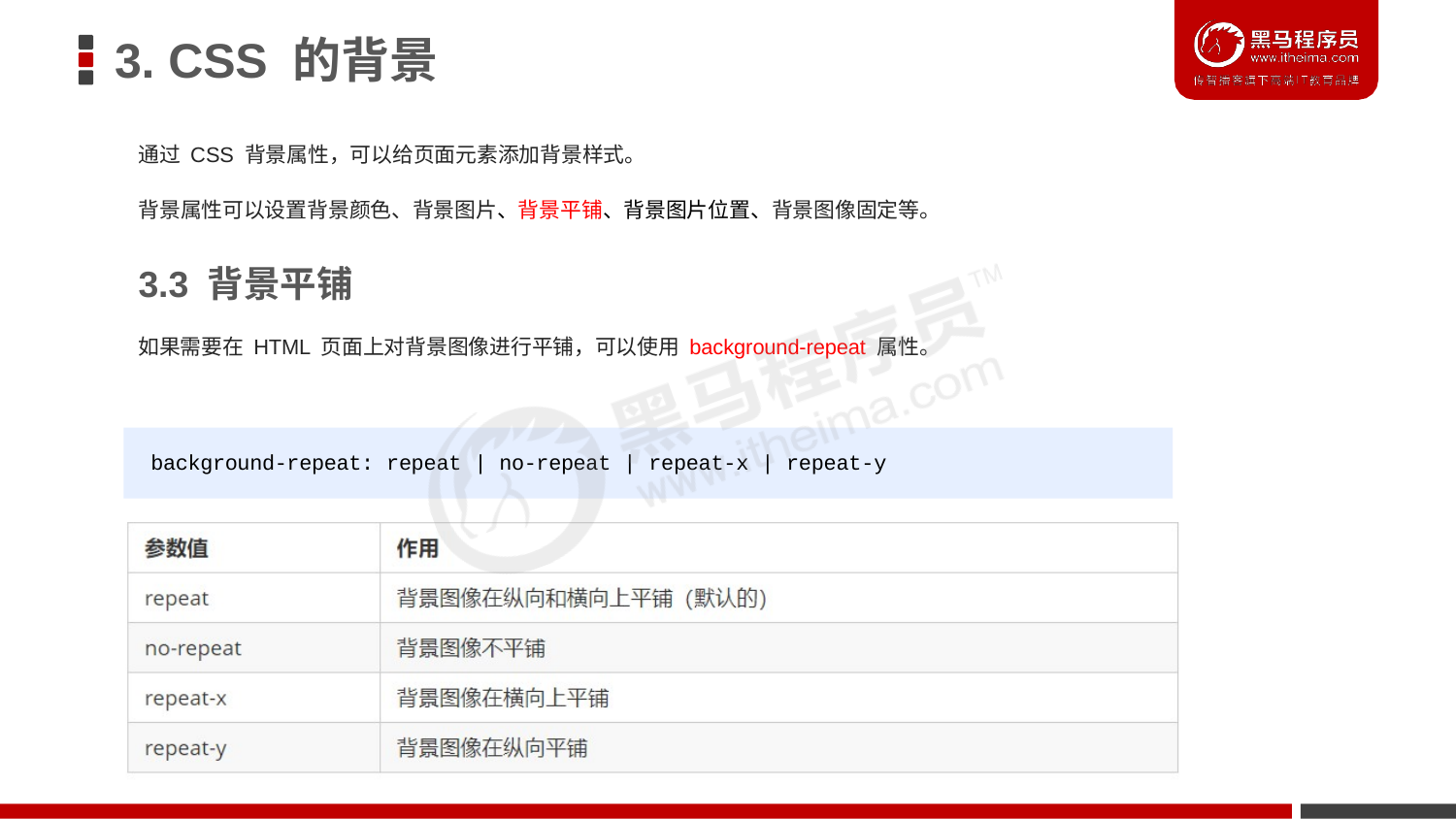

# 3. CSS 的背景
通过 CSS 背景属性，可以给页面元素添加背景样式。

背景属性可以设置背景颜色、背景图片、背景平铺、背景图片位置、背景图像固定等。

3.3 背景平铺
如果需要在 HTML 页面上对背景图像进行平铺，可以使用 background-repeat 属性。

background-repeat: repeat | no-repeat | repeat-x | repeat-y